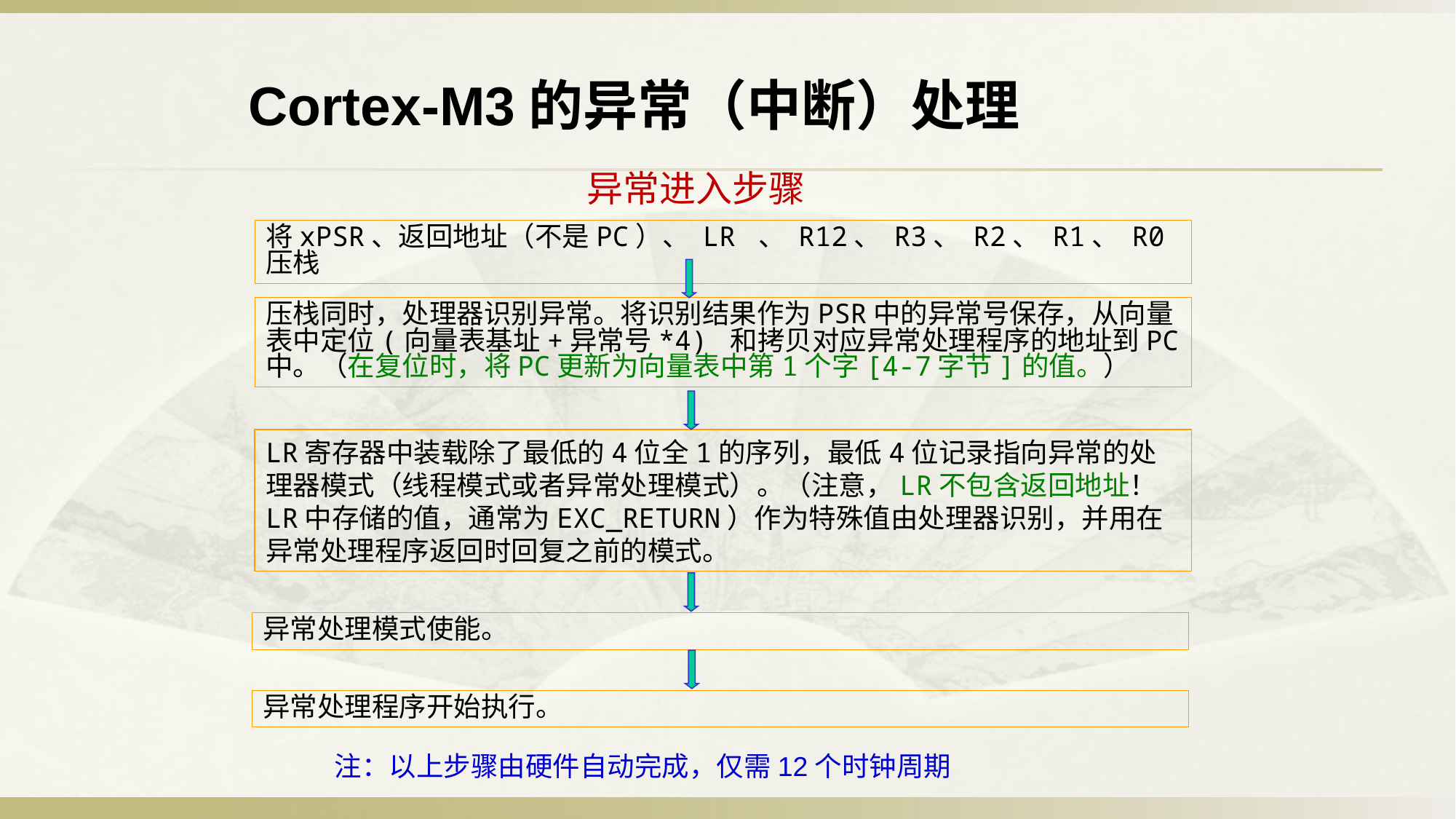

Cortex-M3的异常（中断）处理
异常进入步骤
将xPSR、返回地址（不是PC）、 LR 、 R12、 R3、 R2、 R1、 R0 压栈

压栈同时，处理器识别异常。将识别结果作为PSR中的异常号保存，从向量表中定位(向量表基址+异常号*4) 和拷贝对应异常处理程序的地址到PC中。（在复位时，将PC更新为向量表中第1个字[4-7字节]的值。）

LR寄存器中装载除了最低的4位全1的序列，最低4位记录指向异常的处理器模式（线程模式或者异常处理模式）。（注意，LR不包含返回地址！LR中存储的值，通常为EXC_RETURN）作为特殊值由处理器识别，并用在异常处理程序返回时回复之前的模式。

异常处理模式使能。

异常处理程序开始执行。
注：以上步骤由硬件自动完成，仅需12个时钟周期